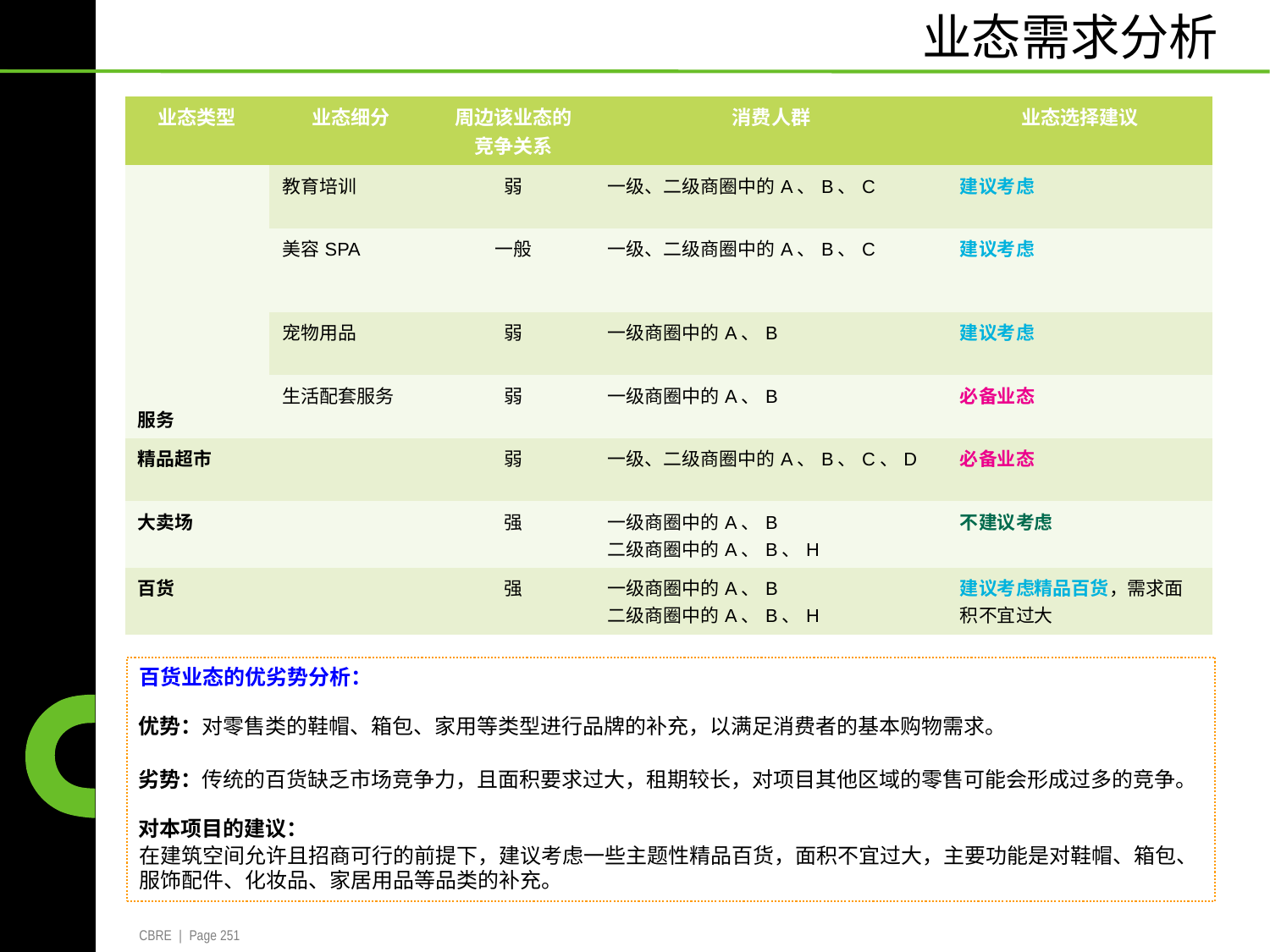

业态需求分析

| 业态类型 | 业态细分 | 周边该业态的 竞争关系 | 消费人群 | 业态选择建议 |
| --- | --- | --- | --- | --- |
| 服务 | 教育培训 | 弱 | 一级、二级商圈中的A、B、C | 建议考虑 |
|  | 美容SPA | 一般 | 一级、二级商圈中的A、B、C | 建议考虑 |
|  | 宠物用品 | 弱 | 一级商圈中的A、B | 建议考虑 |
|  | 生活配套服务 | 弱 | 一级商圈中的A、B | 必备业态 |
| 精品超市 |  | 弱 | 一级、二级商圈中的A、B、C、D | 必备业态 |
| 大卖场 |  | 强 | 一级商圈中的A、B 二级商圈中的A、B、H | 不建议考虑 |
| 百货 |  | 强 | 一级商圈中的A、B 二级商圈中的A、B、H | 建议考虑精品百货，需求面 积不宜过大 |

百货业态的优劣势分析：

优势：对零售类的鞋帽、箱包、家用等类型进行品牌的补充，以满足消费者的基本购物需求。
劣势：传统的百货缺乏市场竞争力，且面积要求过大，租期较长，对项目其他区域的零售可能会形成过多的竞争。

对本项目的建议：
在建筑空间允许且招商可行的前提下，建议考虑一些主题性精品百货，面积不宜过大，主要功能是对鞋帽、箱包、
服饰配件、化妆品、家居用品等品类的补充。
CBRE  |  Page 251